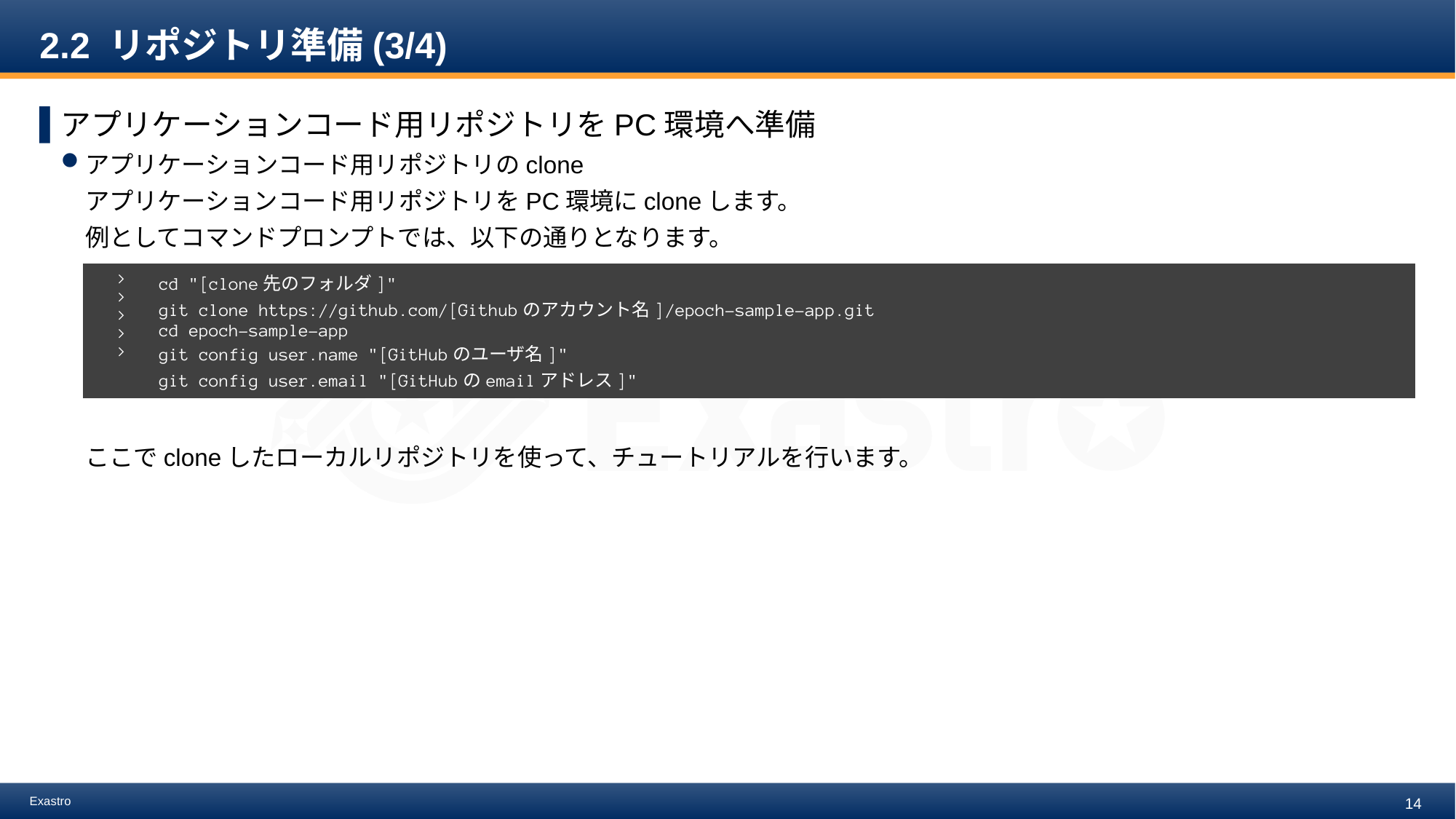

# 2.2 リポジトリ準備(3/4)
アプリケーションコード用リポジトリをPC環境へ準備
アプリケーションコード用リポジトリのclone
　アプリケーションコード用リポジトリをPC環境にcloneします。
　例としてコマンドプロンプトでは、以下の通りとなります。

　ここでcloneしたローカルリポジトリを使って、チュートリアルを行います。
| > > > > > | cd "[clone先のフォルダ]" git clone https://github.com/[Githubのアカウント名]/epoch-sample-app.git cd epoch-sample-app git config user.name "[GitHubのユーザ名]" git config user.email "[GitHubのemailアドレス]" |
| --- | --- |